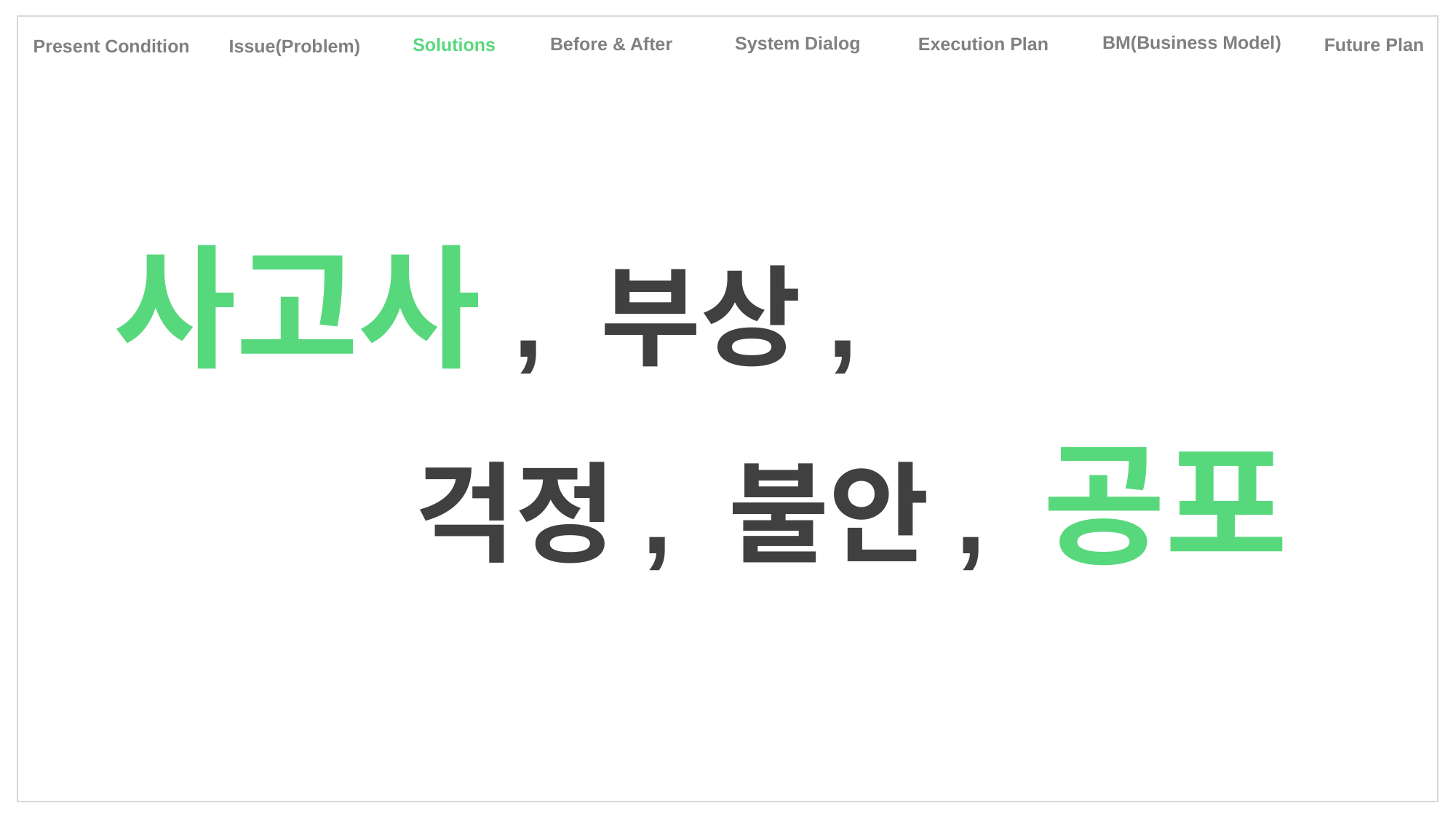

BM(Business Model)
System Dialog
Before & After
Execution Plan
Solutions
Future Plan
Present Condition
Issue(Problem)
사고사, 부상,

         걱정, 불안, 공포